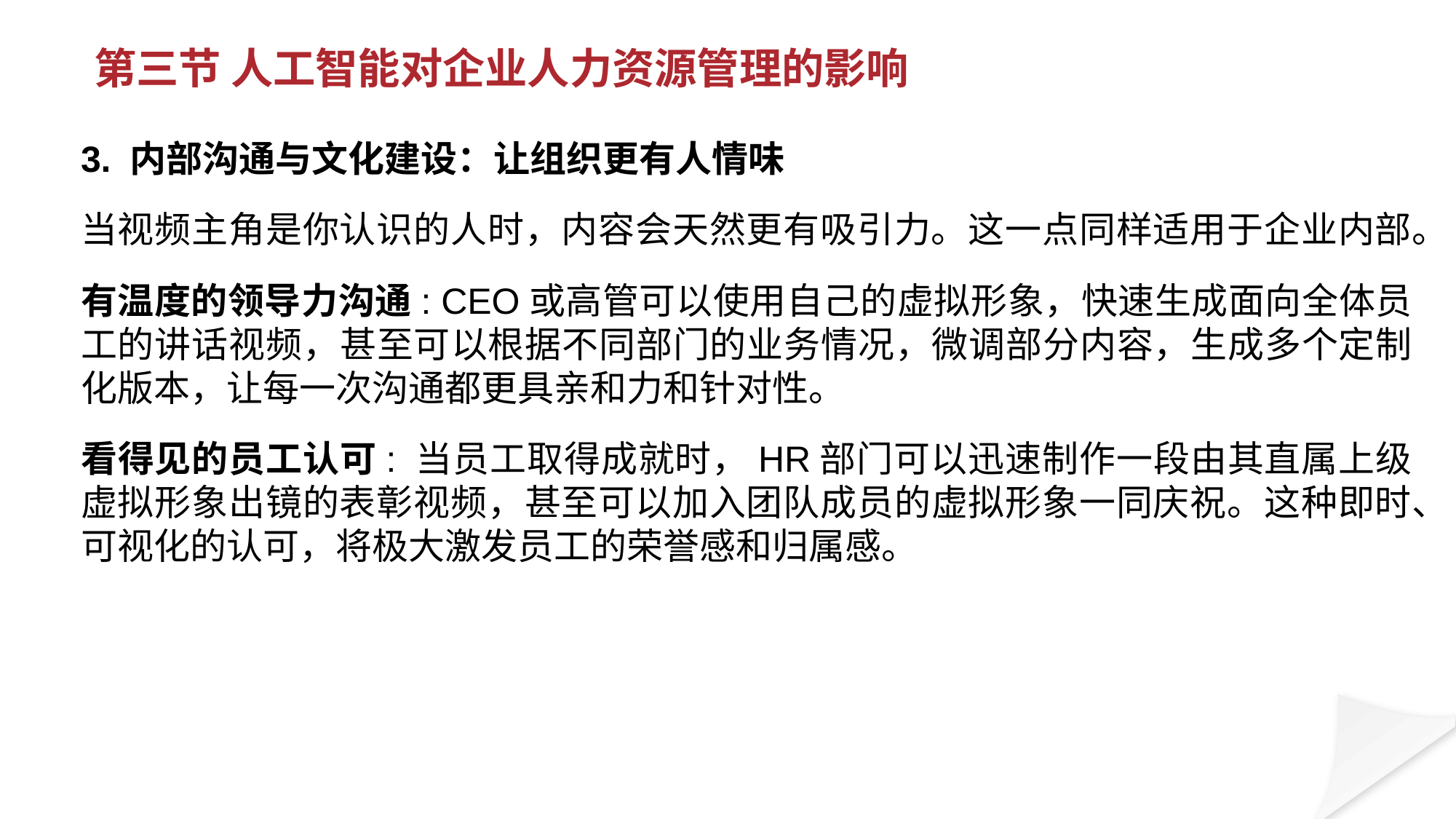

第三节 人工智能对企业人力资源管理的影响

3. 内部沟通与文化建设：让组织更有人情味
当视频主角是你认识的人时，内容会天然更有吸引力。这一点同样适用于企业内部。
有温度的领导力沟通: CEO或高管可以使用自己的虚拟形象，快速生成面向全体员工的讲话视频，甚至可以根据不同部门的业务情况，微调部分内容，生成多个定制化版本，让每一次沟通都更具亲和力和针对性。
看得见的员工认可: 当员工取得成就时，HR部门可以迅速制作一段由其直属上级虚拟形象出镜的表彰视频，甚至可以加入团队成员的虚拟形象一同庆祝。这种即时、可视化的认可，将极大激发员工的荣誉感和归属感。